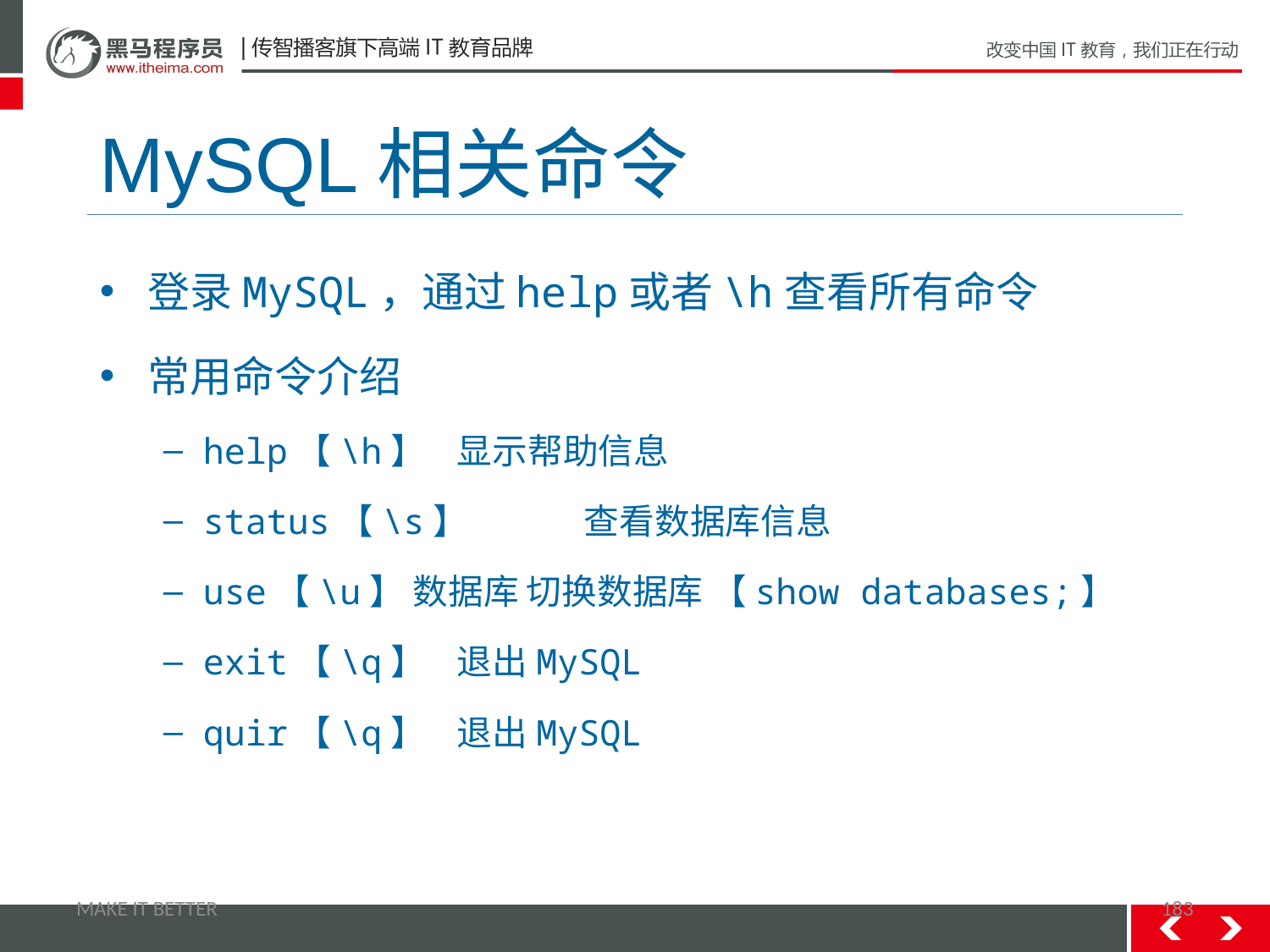

# MySQL相关命令
登录MySQL，通过help或者\h查看所有命令
常用命令介绍
help【\h】	显示帮助信息
status【\s】	查看数据库信息
use【\u】 数据库 切换数据库 【show databases;】
exit【\q】	退出MySQL
quir【\q】	退出MySQL

MAKE IT BETTER
183